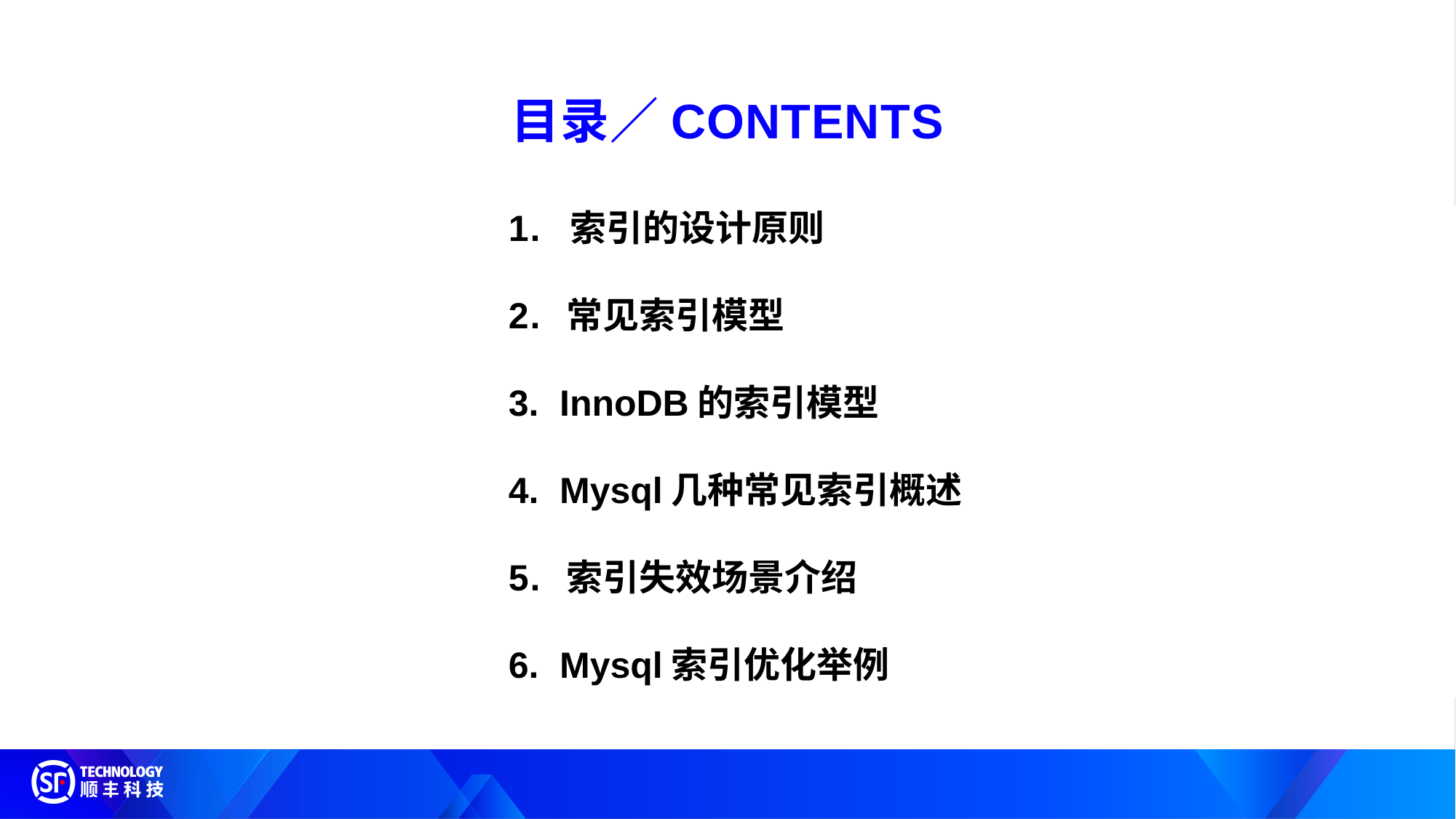

目录／CONTENTS
索引的设计原则

 常见索引模型

 InnoDB的索引模型

 Mysql几种常见索引概述

 索引失效场景介绍

 Mysql索引优化举例